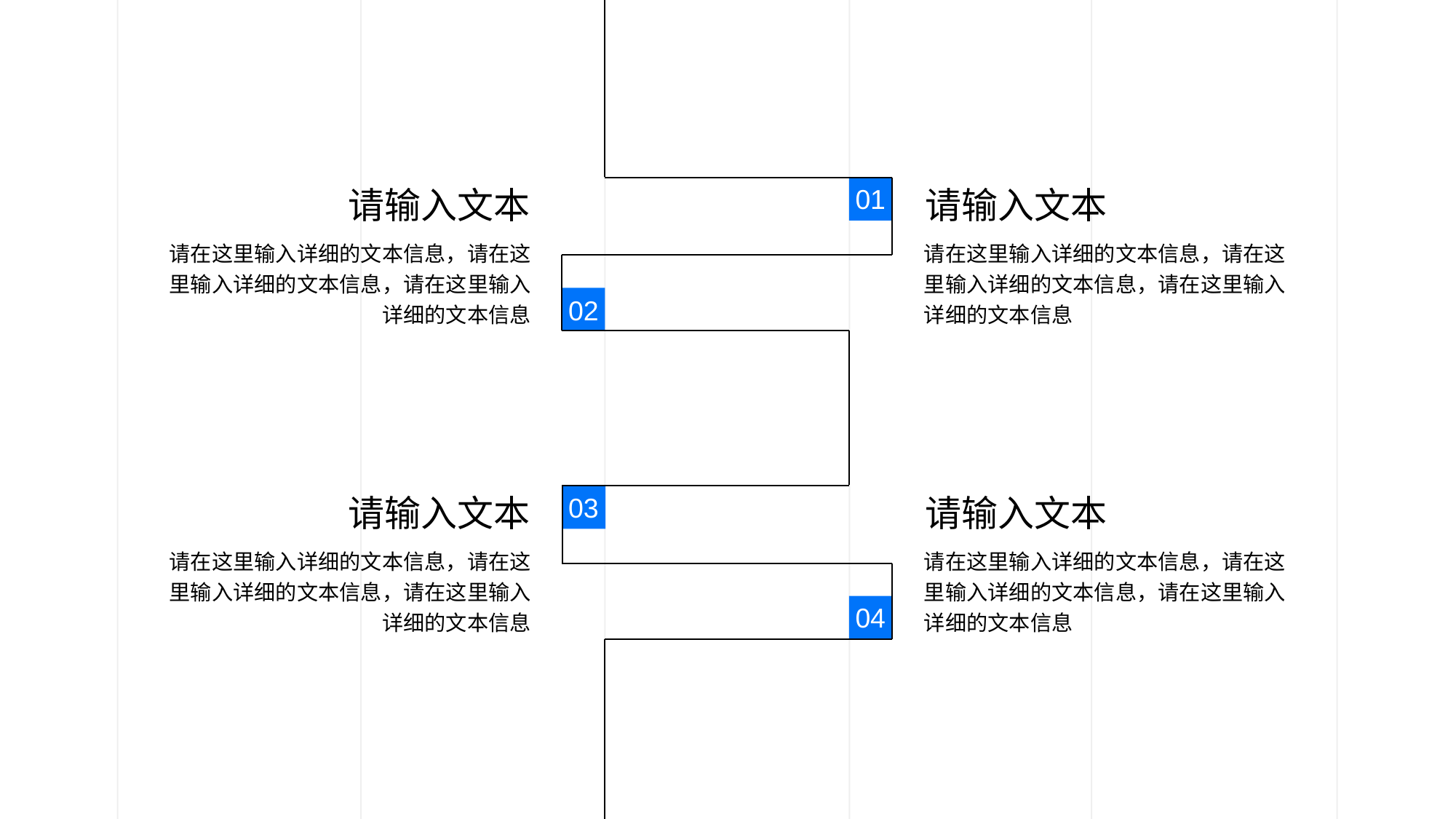

01
请输入文本
请输入文本

请在这里输入详细的文本信息，请在这里输入详细的文本信息，请在这里输入详细的文本信息
请在这里输入详细的文本信息，请在这里输入详细的文本信息，请在这里输入详细的文本信息
02

请输入文本
请输入文本
03

请在这里输入详细的文本信息，请在这里输入详细的文本信息，请在这里输入详细的文本信息
请在这里输入详细的文本信息，请在这里输入详细的文本信息，请在这里输入详细的文本信息
04